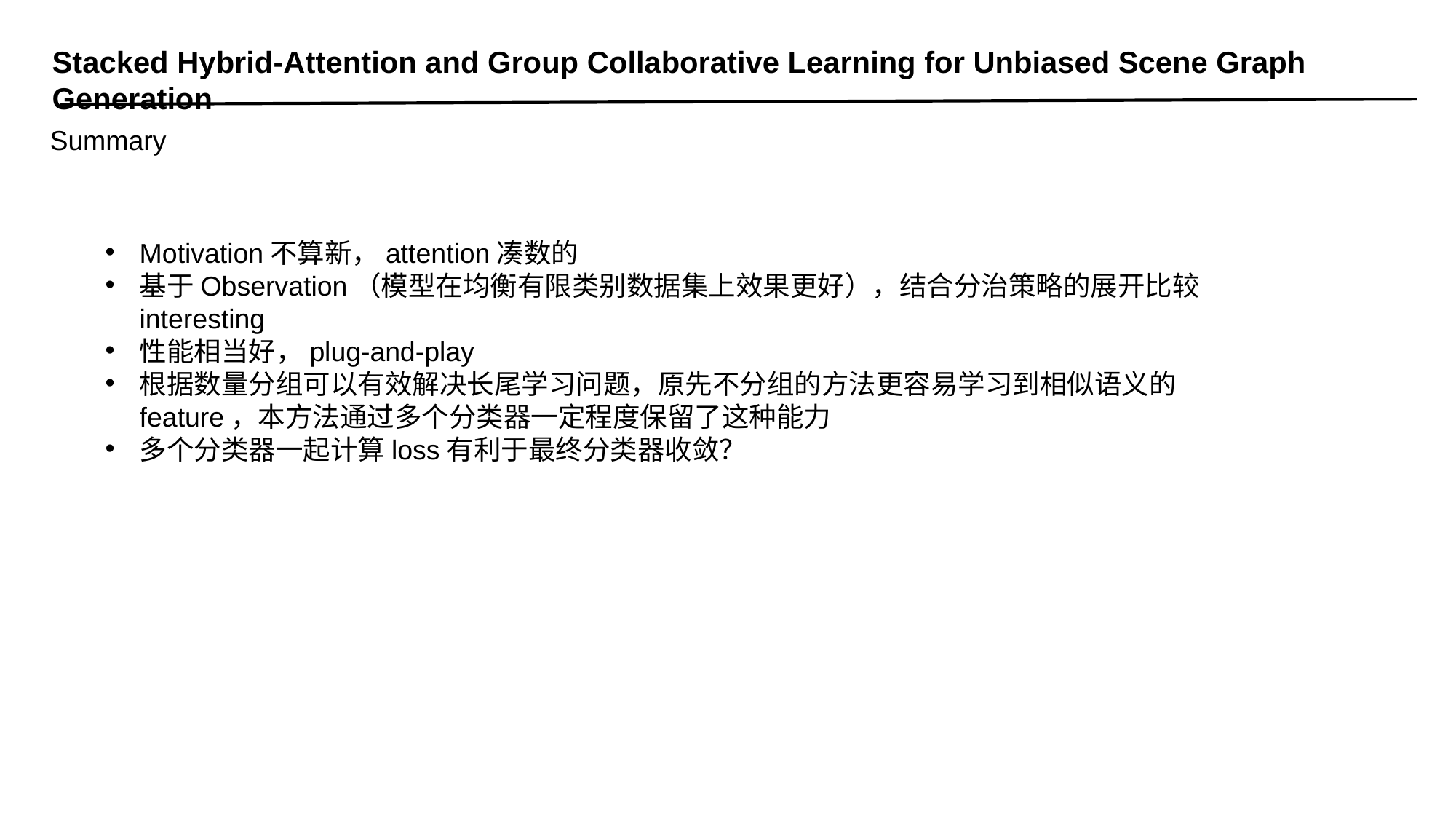

Stacked Hybrid-Attention and Group Collaborative Learning for Unbiased Scene Graph Generation
Summary
Motivation不算新，attention凑数的
基于Observation（模型在均衡有限类别数据集上效果更好），结合分治策略的展开比较interesting
性能相当好，plug-and-play
根据数量分组可以有效解决长尾学习问题，原先不分组的方法更容易学习到相似语义的feature，本方法通过多个分类器一定程度保留了这种能力
多个分类器一起计算loss有利于最终分类器收敛？